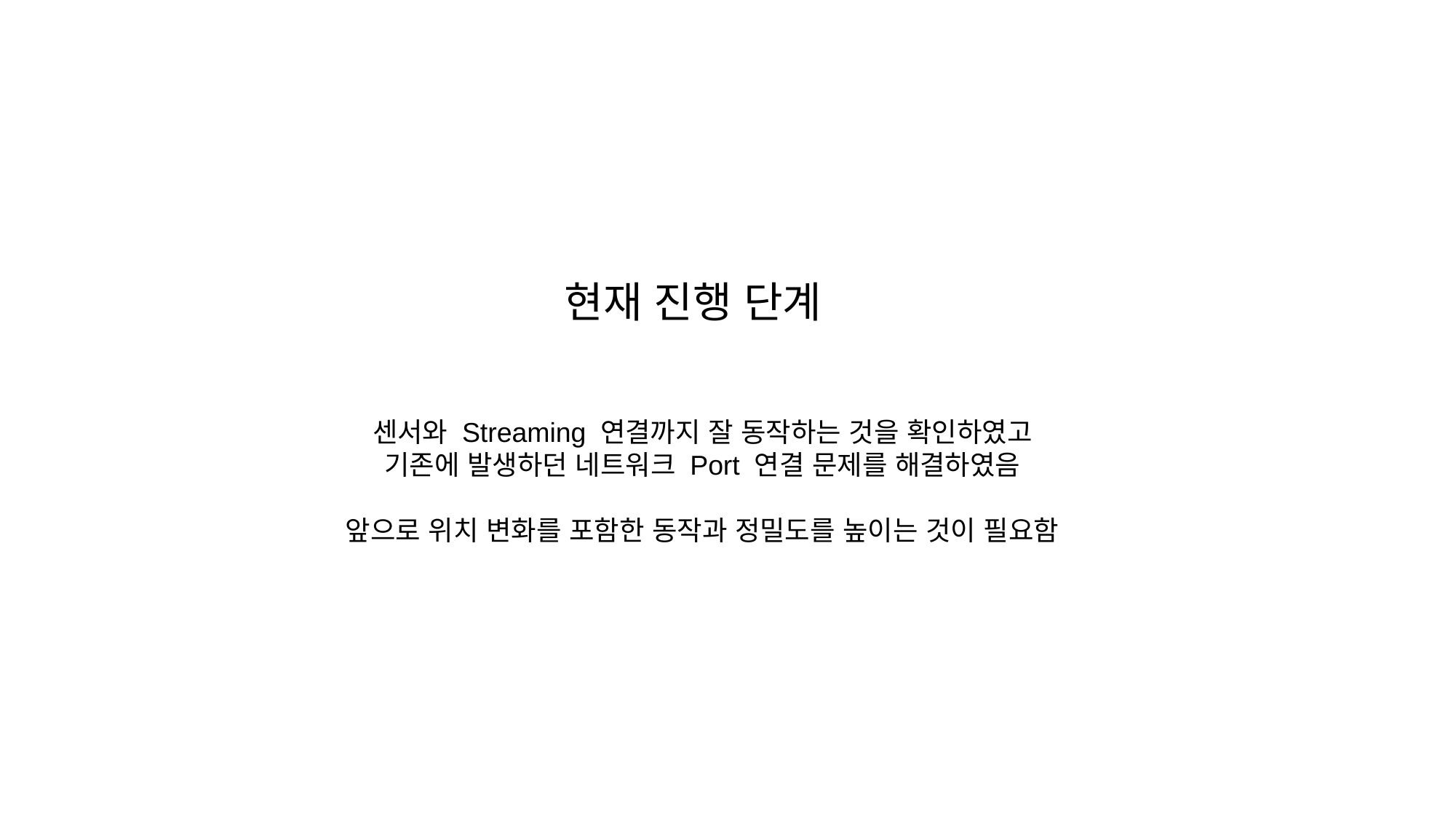

현재 진행 단계
센서와 Streaming 연결까지 잘 동작하는 것을 확인하였고
기존에 발생하던 네트워크 Port 연결 문제를 해결하였음

앞으로 위치 변화를 포함한 동작과 정밀도를 높이는 것이 필요함